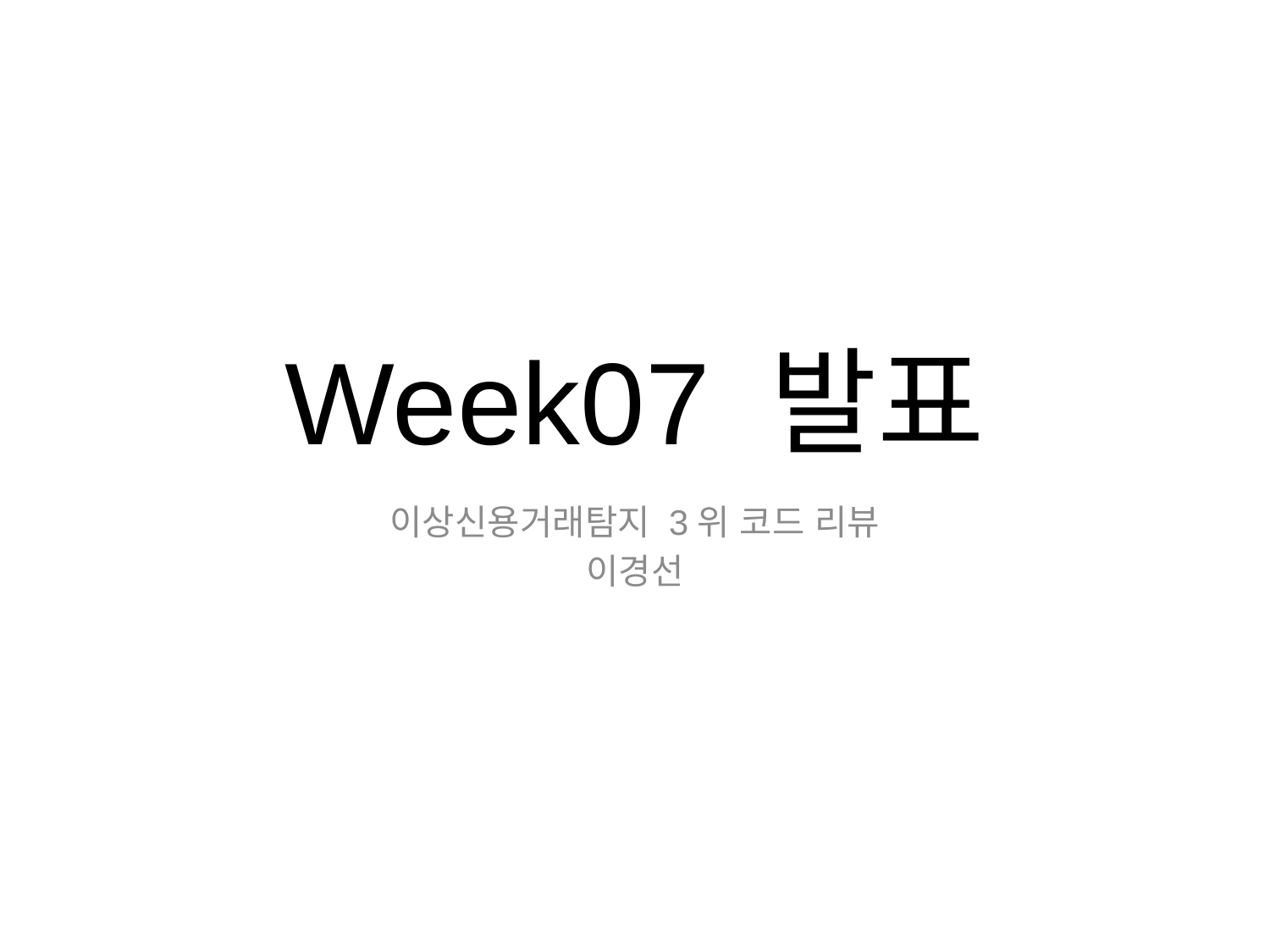

# Week07 발표
이상신용거래탐지 3위 코드 리뷰
이경선